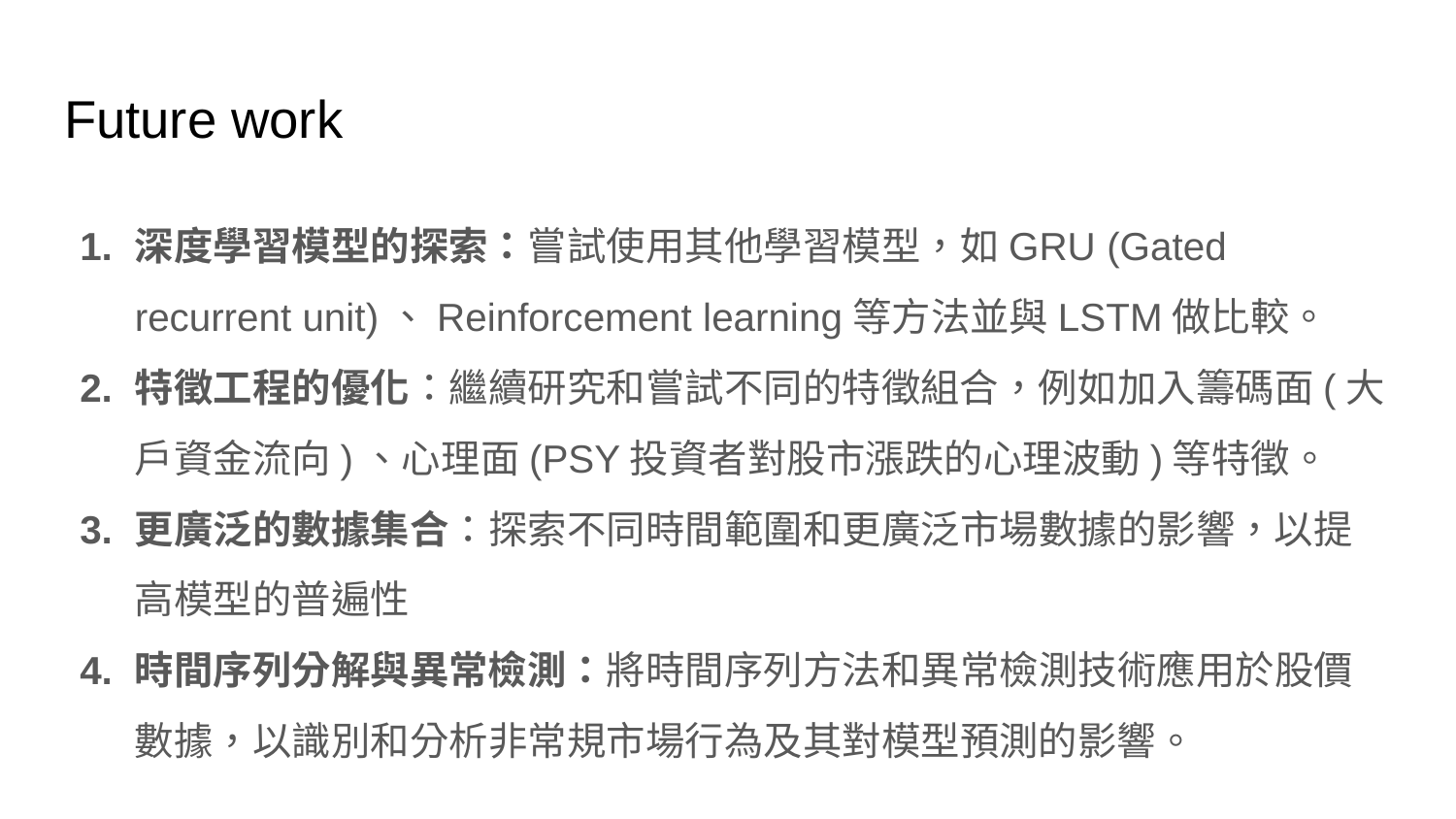

# Future work
深度學習模型的探索：嘗試使用其他學習模型，如GRU (Gated recurrent unit)、Reinforcement learning等方法並與LSTM做比較。
特徵工程的優化：繼續研究和嘗試不同的特徵組合，例如加入籌碼面(大戶資金流向)、心理面(PSY投資者對股市漲跌的心理波動)等特徵。
更廣泛的數據集合：探索不同時間範圍和更廣泛市場數據的影響，以提高模型的普遍性
時間序列分解與異常檢測：將時間序列方法和異常檢測技術應用於股價數據，以識別和分析非常規市場行為及其對模型預測的影響。